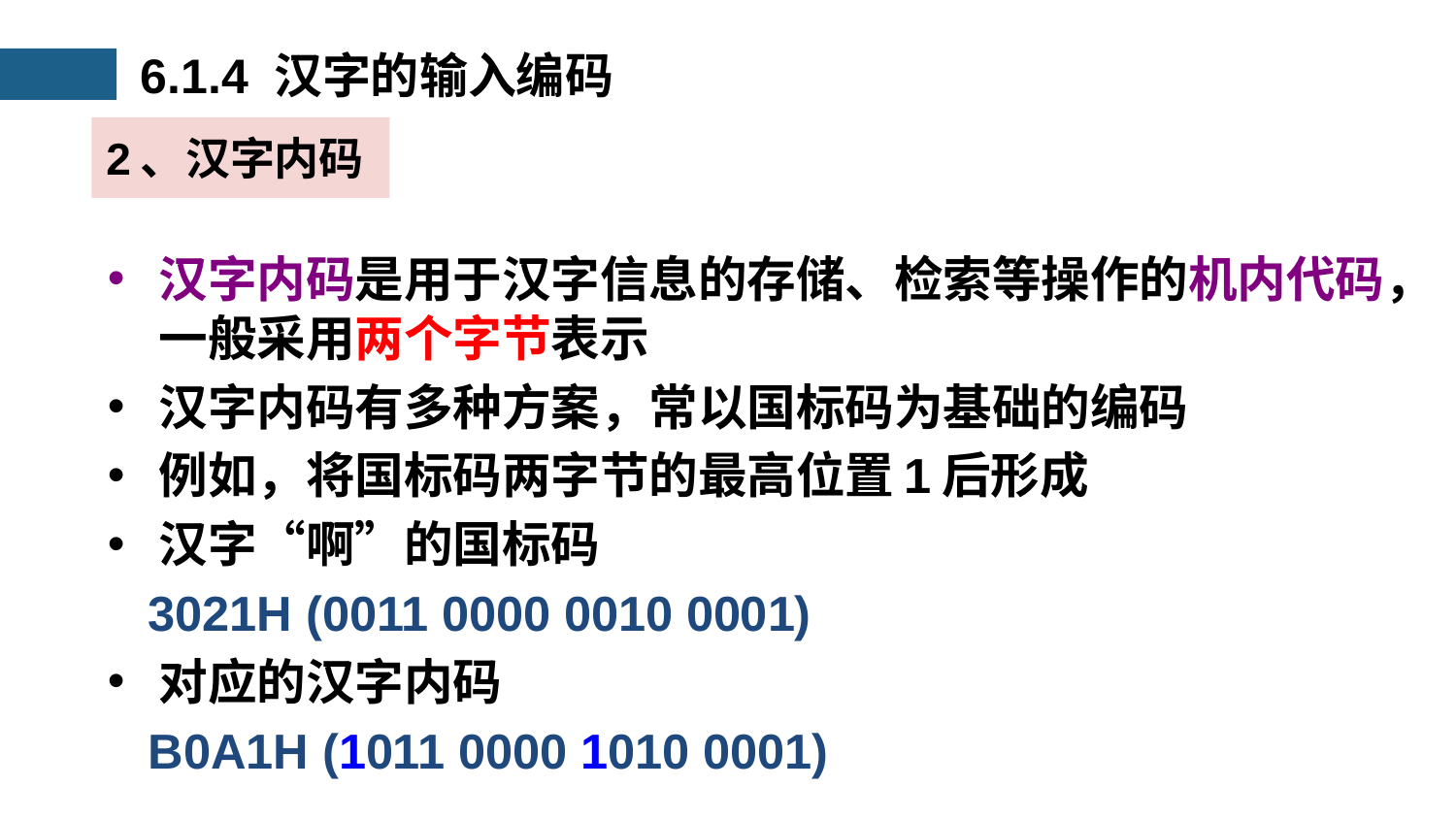

6.1.4 汉字的输入编码
2、汉字内码
汉字内码是用于汉字信息的存储、检索等操作的机内代码，一般采用两个字节表示
汉字内码有多种方案，常以国标码为基础的编码
例如，将国标码两字节的最高位置1后形成
汉字“啊”的国标码
   3021H (0011 0000 0010 0001)
对应的汉字内码
   B0A1H (1011 0000 1010 0001)